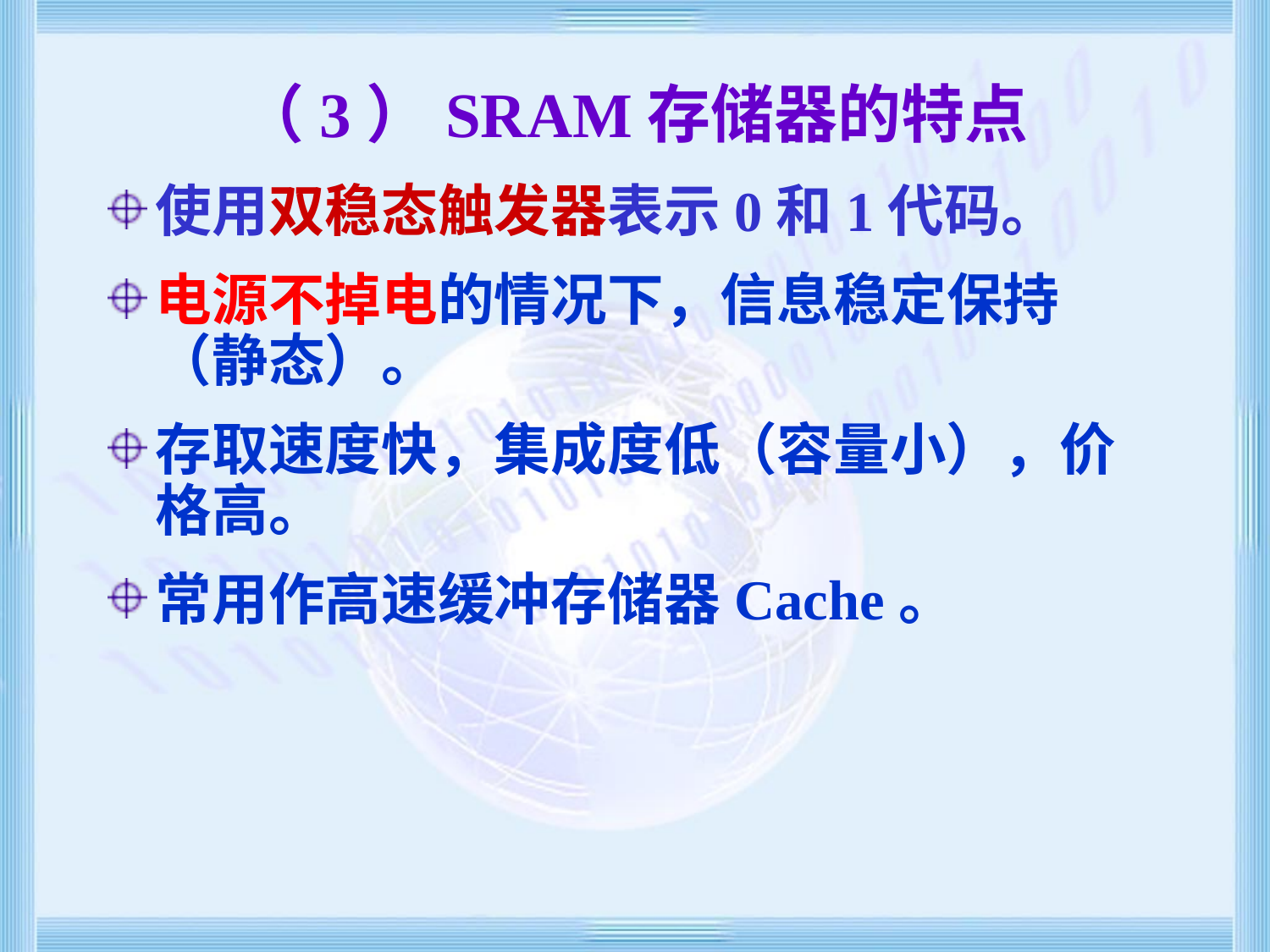

# （3）SRAM存储器的特点
使用双稳态触发器表示0和1代码。
电源不掉电的情况下，信息稳定保持（静态）。
存取速度快，集成度低（容量小），价格高。
常用作高速缓冲存储器Cache。

43